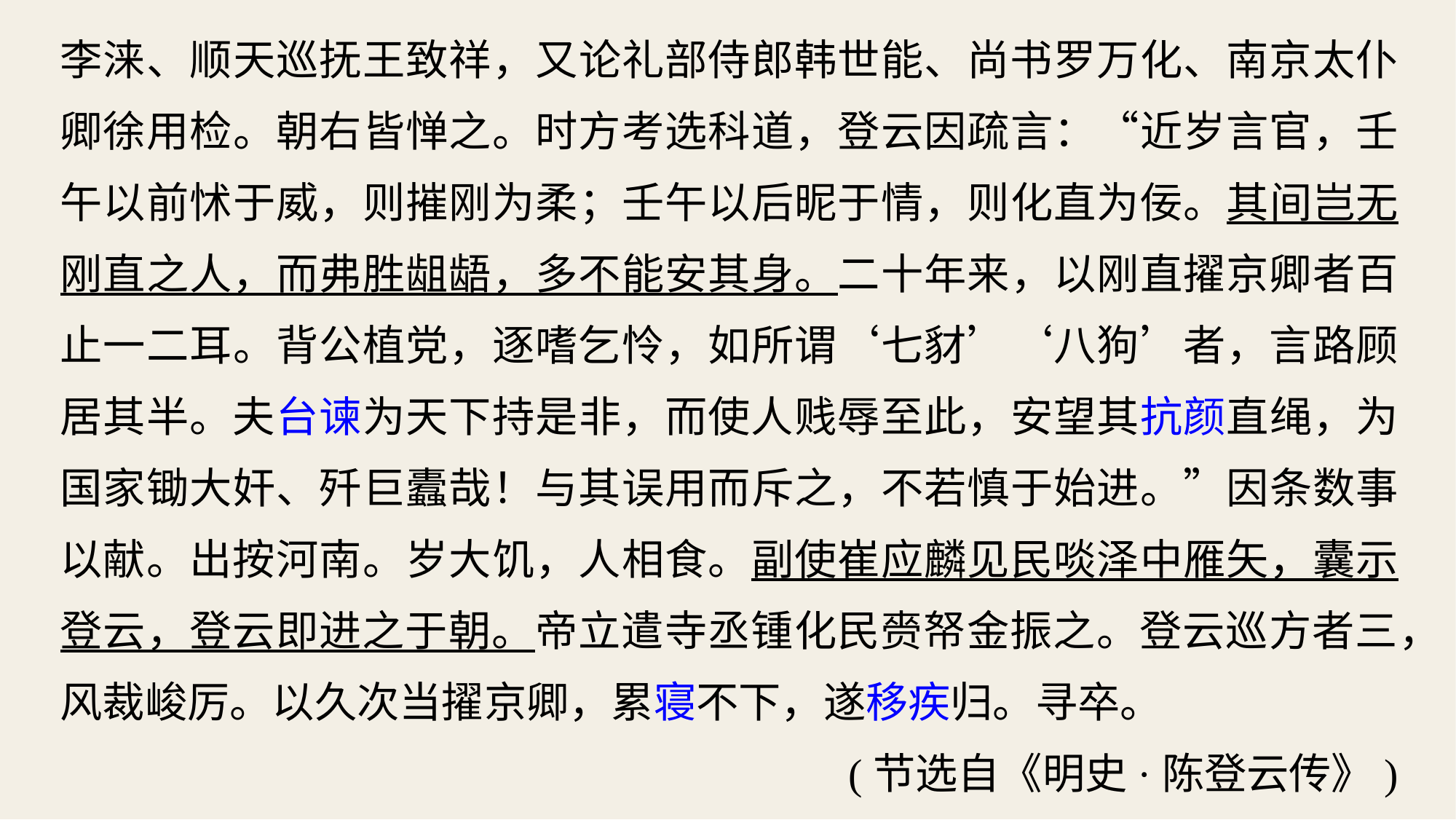

李涞、顺天巡抚王致祥，又论礼部侍郎韩世能、尚书罗万化、南京太仆卿徐用检。朝右皆惮之。时方考选科道，登云因疏言：“近岁言官，壬午以前怵于威，则摧刚为柔；壬午以后昵于情，则化直为佞。其间岂无刚直之人，而弗胜龃龉，多不能安其身。二十年来，以刚直擢京卿者百止一二耳。背公植党，逐嗜乞怜，如所谓‘七豺’‘八狗’者，言路顾居其半。夫台谏为天下持是非，而使人贱辱至此，安望其抗颜直绳，为国家锄大奸、歼巨蠹哉！与其误用而斥之，不若慎于始进。”因条数事以献。出按河南。岁大饥，人相食。副使崔应麟见民啖泽中雁矢，囊示登云，登云即进之于朝。帝立遣寺丞锺化民赍帑金振之。登云巡方者三，风裁峻厉。以久次当擢京卿，累寝不下，遂移疾归。寻卒。
(节选自《明史·陈登云传》)